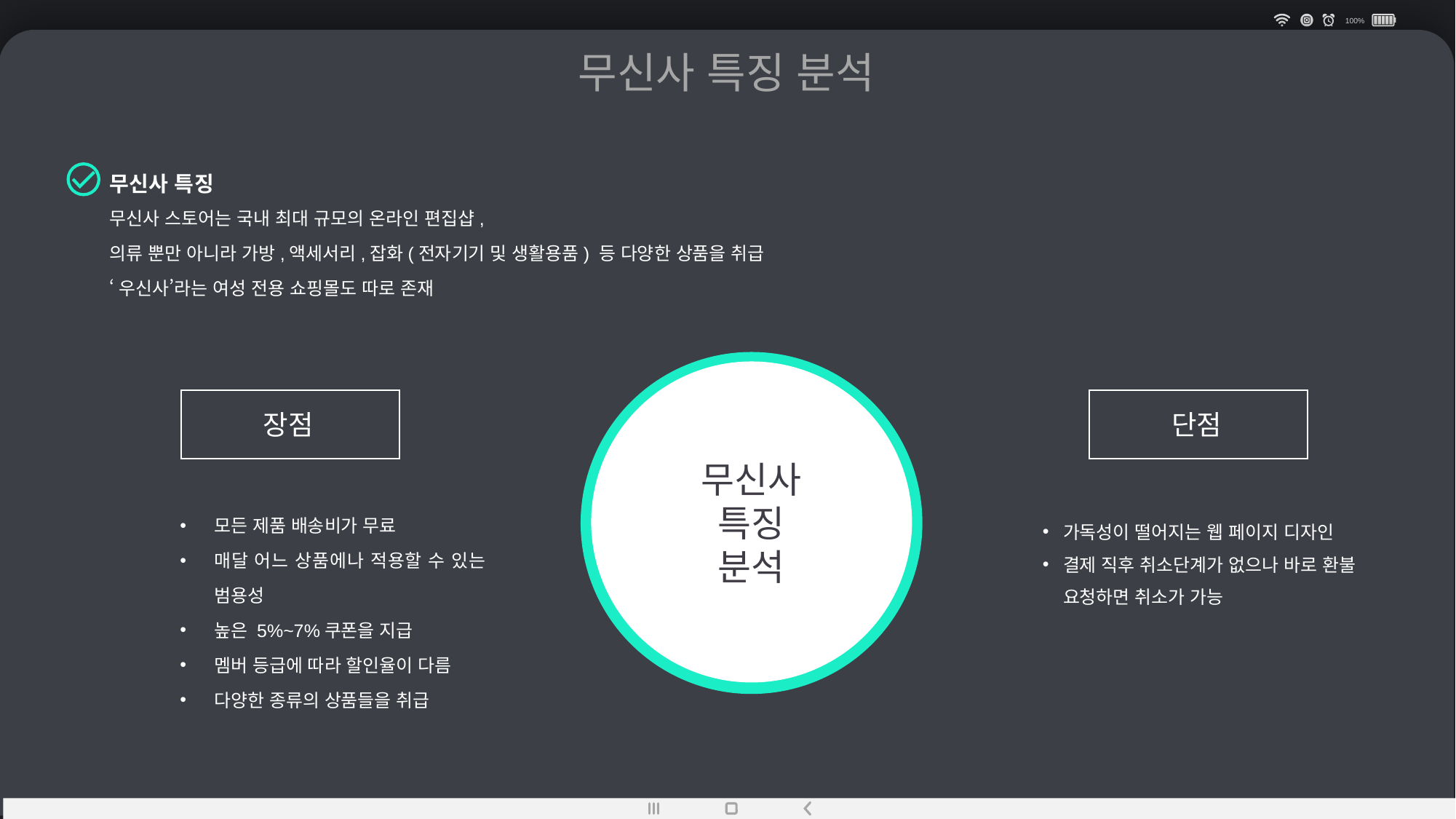

100%

무신사 특징 분석

무신사 특징
무신사 스토어는 국내 최대 규모의 온라인 편집샵,
의류 뿐만 아니라 가방,액세서리,잡화(전자기기 및 생활용품) 등 다양한 상품을 취급
‘우신사’라는 여성 전용 쇼핑몰도 따로 존재

장점
단점
무신사
특징
분석
모든 제품 배송비가 무료
매달 어느 상품에나 적용할 수 있는 범용성
높은 5%~7%쿠폰을 지급
멤버 등급에 따라 할인율이 다름
다양한 종류의 상품들을 취급
가독성이 떨어지는 웹 페이지 디자인
결제 직후 취소단계가 없으나 바로 환불 요청하면 취소가 가능